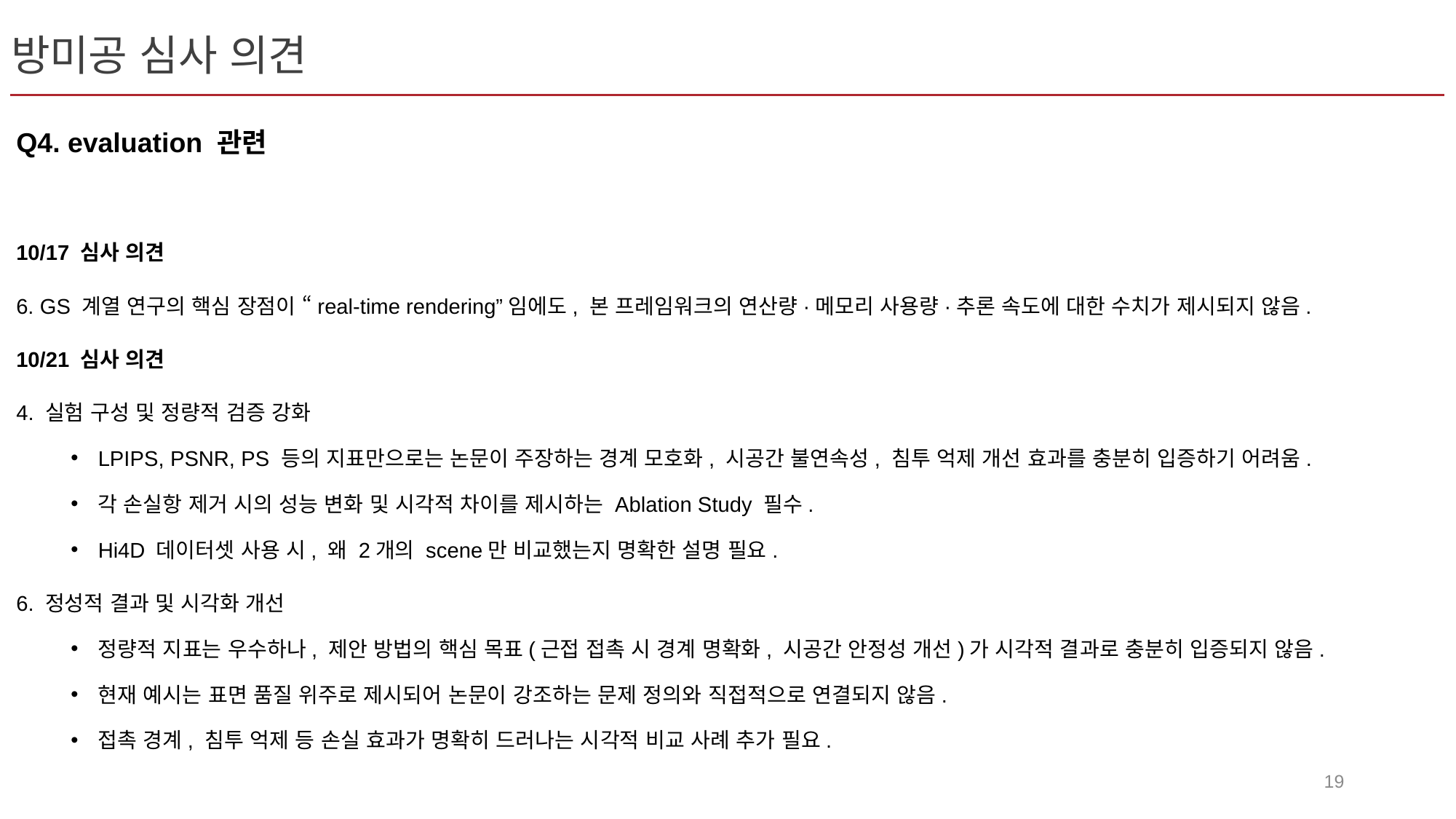

# 방미공 심사 의견
Q4. evaluation 관련

10/17 심사 의견
6. GS 계열 연구의 핵심 장점이 “real-time rendering”임에도, 본 프레임워크의 연산량·메모리 사용량·추론 속도에 대한 수치가 제시되지 않음.
10/21 심사 의견
4️. 실험 구성 및 정량적 검증 강화
LPIPS, PSNR, PS 등의 지표만으로는 논문이 주장하는 경계 모호화, 시공간 불연속성, 침투 억제 개선 효과를 충분히 입증하기 어려움.
각 손실항 제거 시의 성능 변화 및 시각적 차이를 제시하는 Ablation Study 필수.
Hi4D 데이터셋 사용 시, 왜 2개의 scene만 비교했는지 명확한 설명 필요.
6️. 정성적 결과 및 시각화 개선
정량적 지표는 우수하나, 제안 방법의 핵심 목표(근접 접촉 시 경계 명확화, 시공간 안정성 개선)가 시각적 결과로 충분히 입증되지 않음.
현재 예시는 표면 품질 위주로 제시되어 논문이 강조하는 문제 정의와 직접적으로 연결되지 않음.
접촉 경계, 침투 억제 등 손실 효과가 명확히 드러나는 시각적 비교 사례 추가 필요.
19